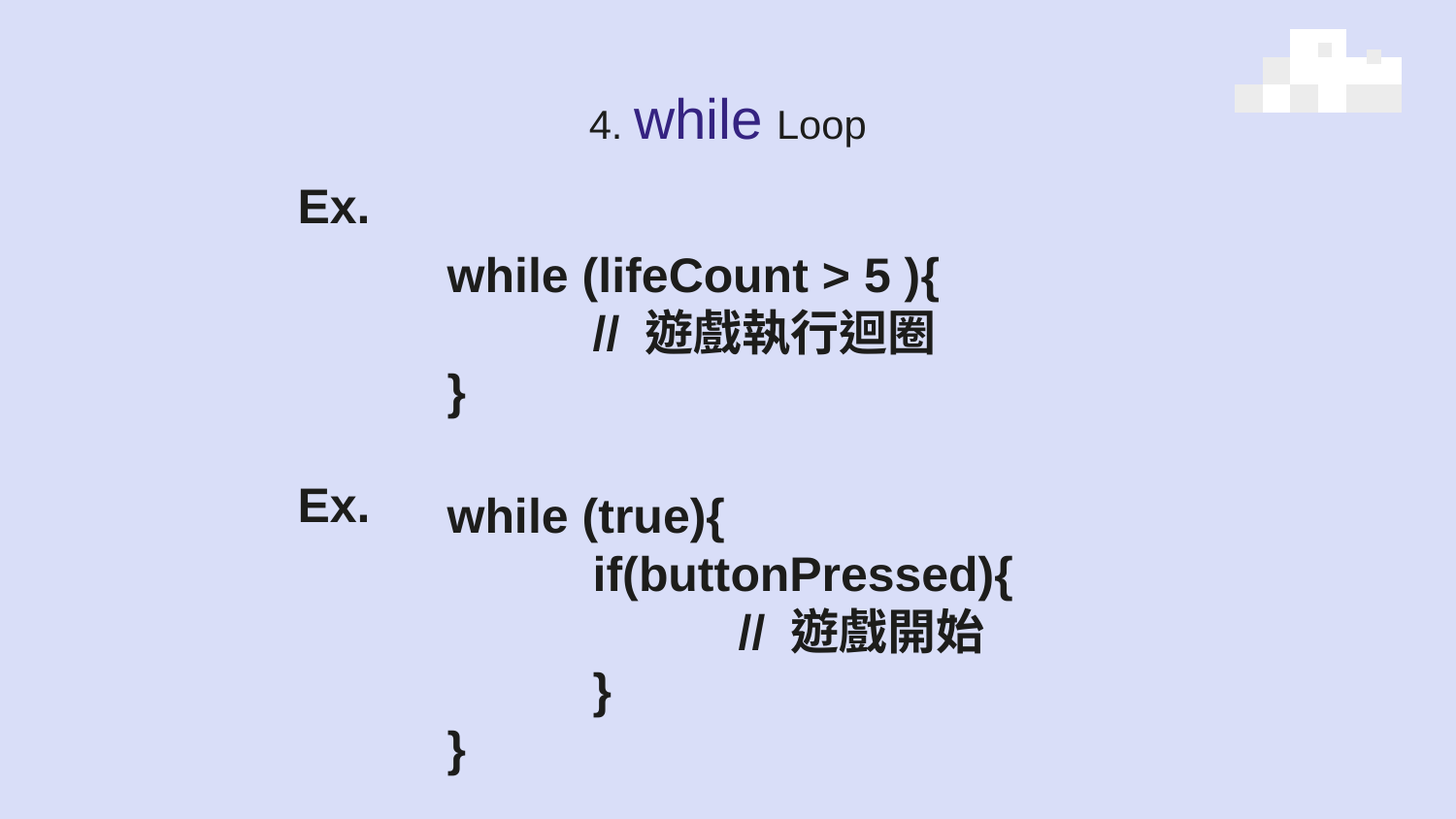

# 4. while Loop
Ex.
while (lifeCount > 5 ){
	// 遊戲執行迴圈
}
Ex.
while (true){
	if(buttonPressed){
		// 遊戲開始		}
}